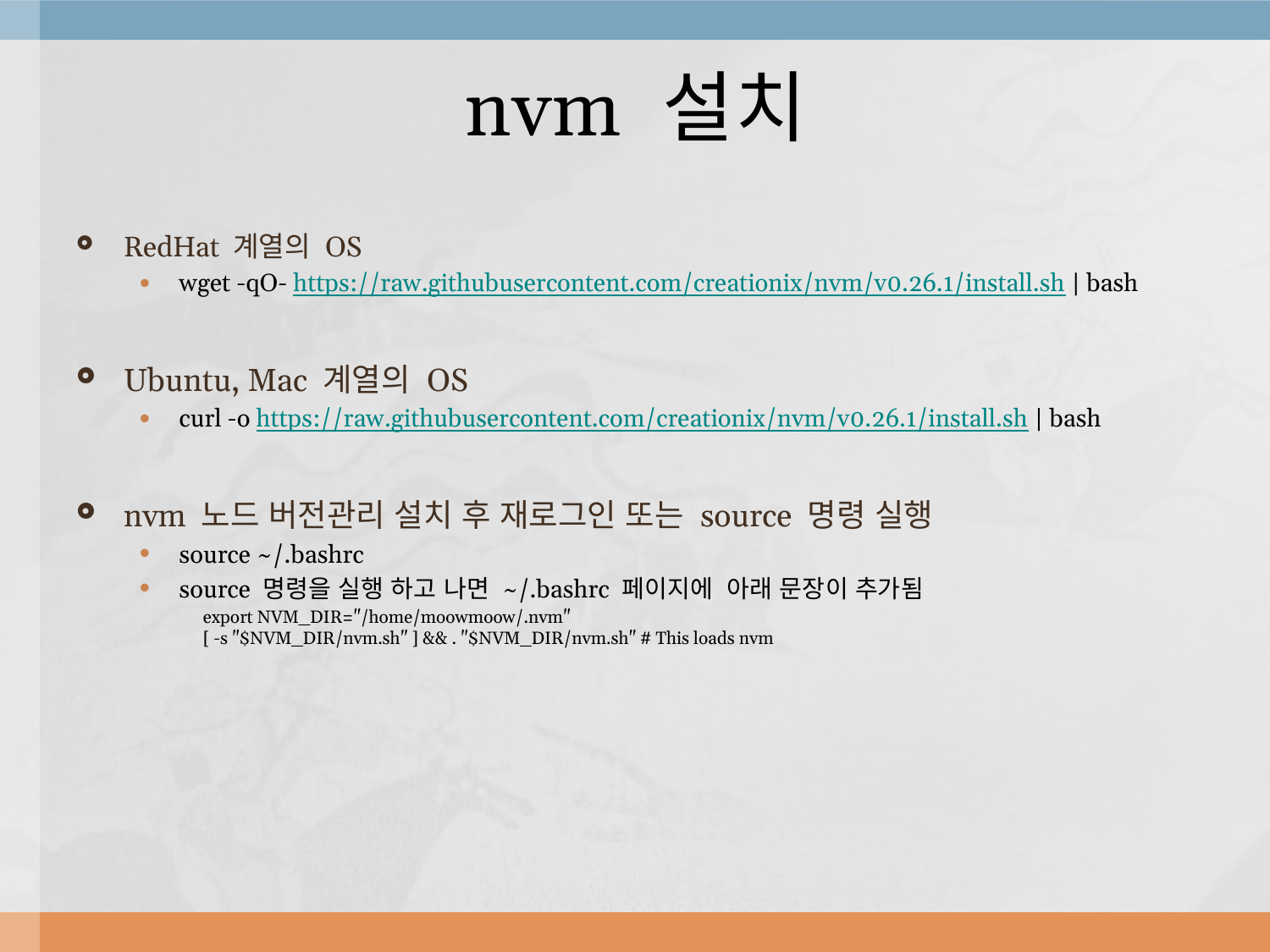

# nvm 설치
RedHat 계열의 OS
wget -qO- https://raw.githubusercontent.com/creationix/nvm/v0.26.1/install.sh | bash

Ubuntu, Mac 계열의 OS
curl -o https://raw.githubusercontent.com/creationix/nvm/v0.26.1/install.sh | bash

nvm 노드 버전관리 설치 후 재로그인 또는 source 명령 실행
source ~/.bashrc
source 명령을 실행 하고 나면 ~/.bashrc 페이지에  아래 문장이 추가됨
export NVM_DIR="/home/moowmoow/.nvm"
[ -s "$NVM_DIR/nvm.sh" ] && . "$NVM_DIR/nvm.sh" # This loads nvm